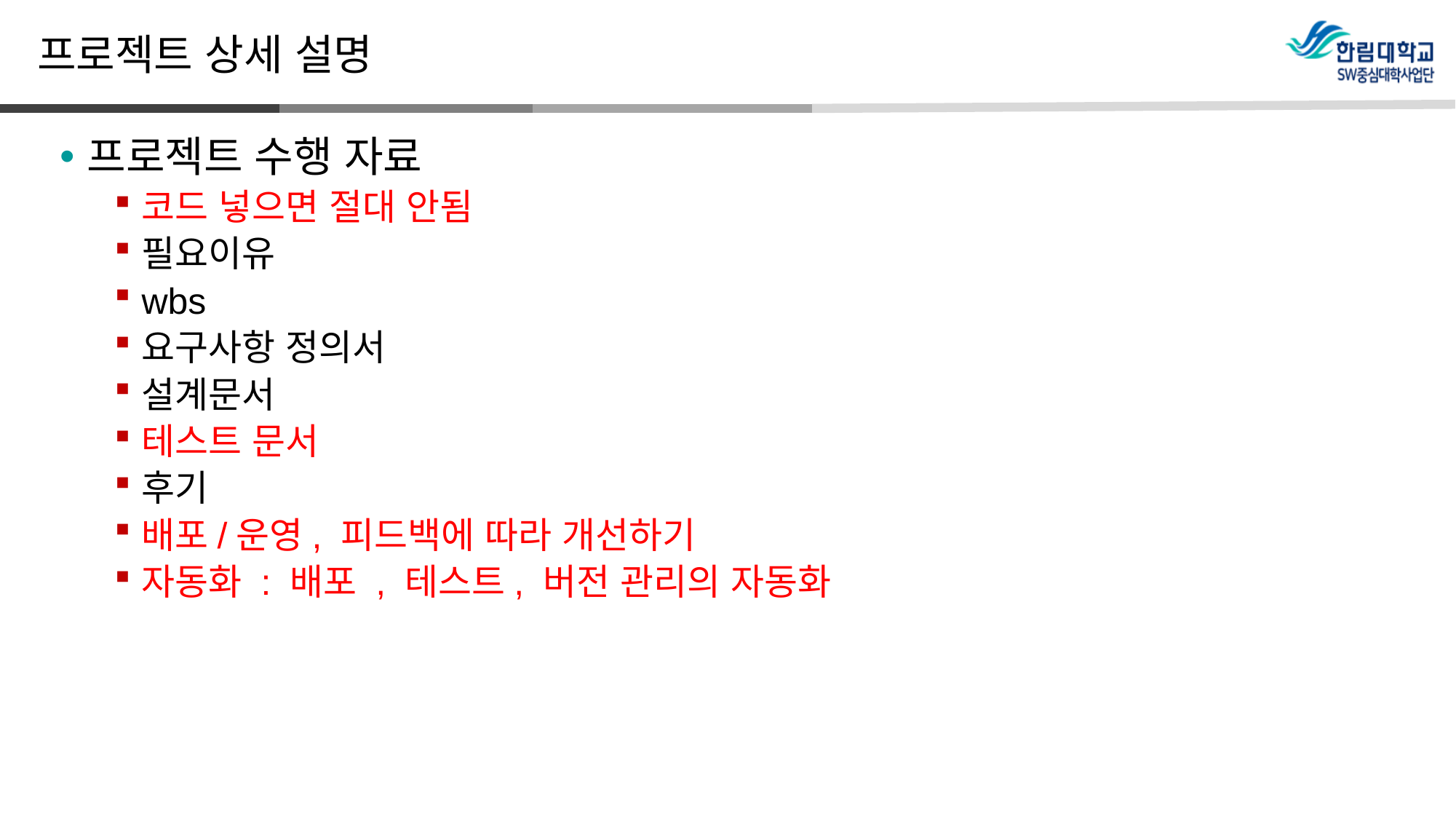

# 프로젝트 상세 설명
프로젝트 수행 자료
코드 넣으면 절대 안됨
필요이유
wbs
요구사항 정의서
설계문서
테스트 문서
후기
배포/운영, 피드백에 따라 개선하기
자동화 : 배포 , 테스트, 버전 관리의 자동화